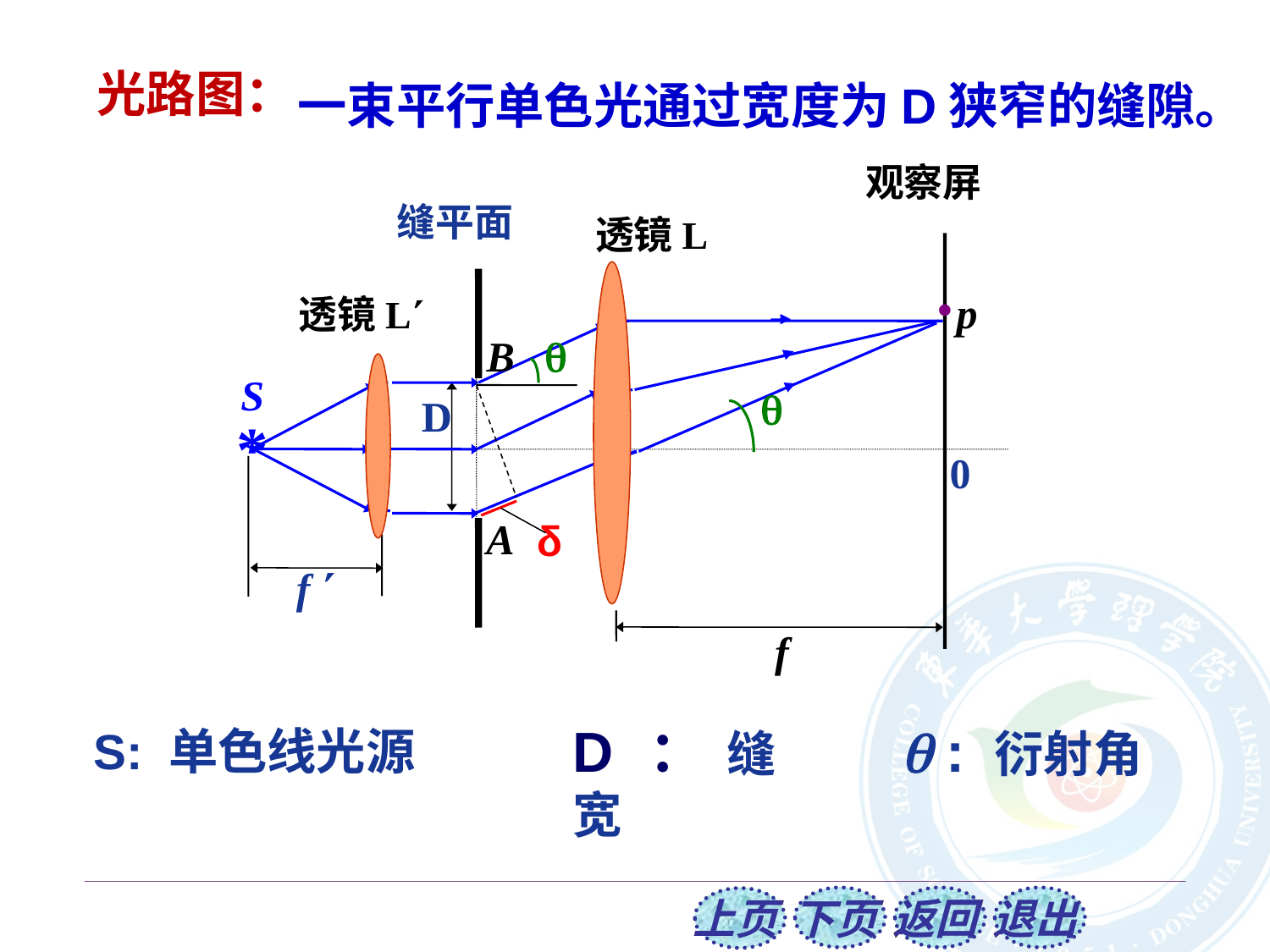

一束平行单色光通过宽度为D狭窄的缝隙。
光路图：
观察屏
缝平面
透镜L

·

p
透镜L′

θ
B

S

θ

D

*
0

δ

A

 f ′

 f

θ : 衍射角
D：缝宽
S: 单色线光源